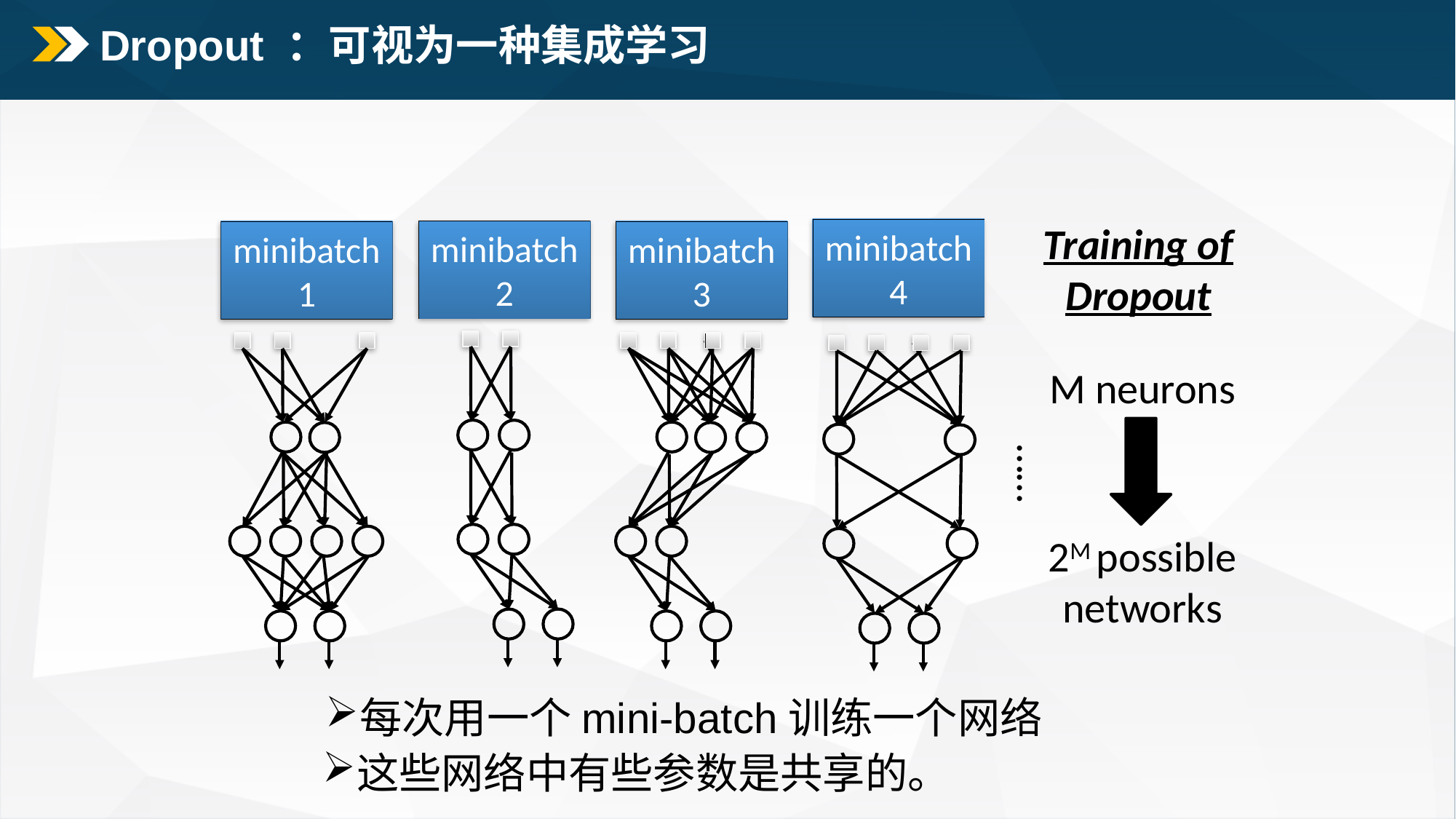

# Dropout ：可视为一种集成学习

Training of Dropout
minibatch
4
minibatch
2
minibatch
1
minibatch
3
M neurons
……

2M possible networks
每次用一个mini-batch训练一个网络
这些网络中有些参数是共享的。